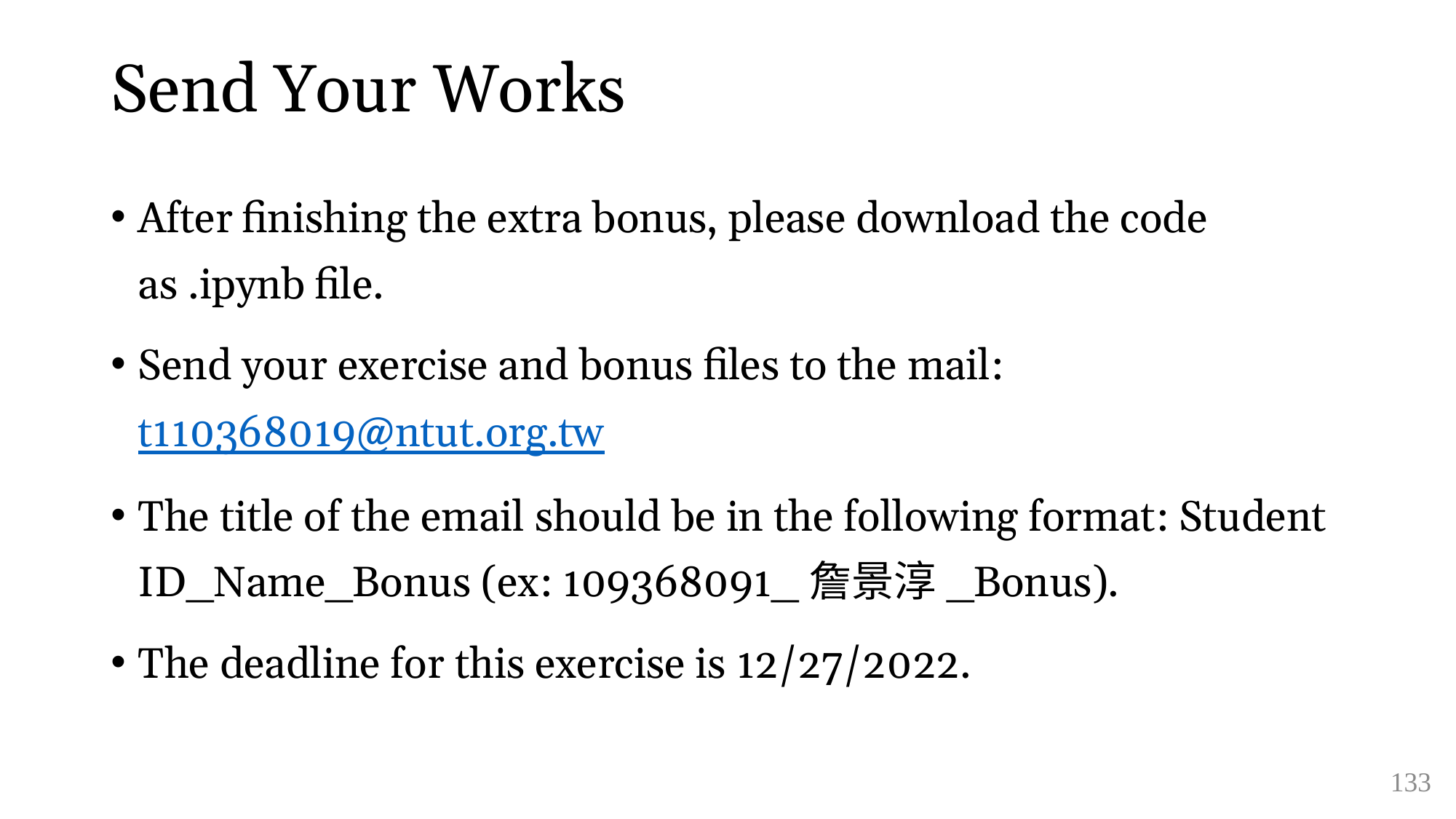

# Send Your Works
After finishing the extra bonus, please download the code as .ipynb file.
Send your exercise and bonus files to the mail: t110368019@ntut.org.tw
The title of the email should be in the following format: Student ID_Name_Bonus (ex: 109368091_詹景淳_Bonus).
The deadline for this exercise is 12/27/2022.
133